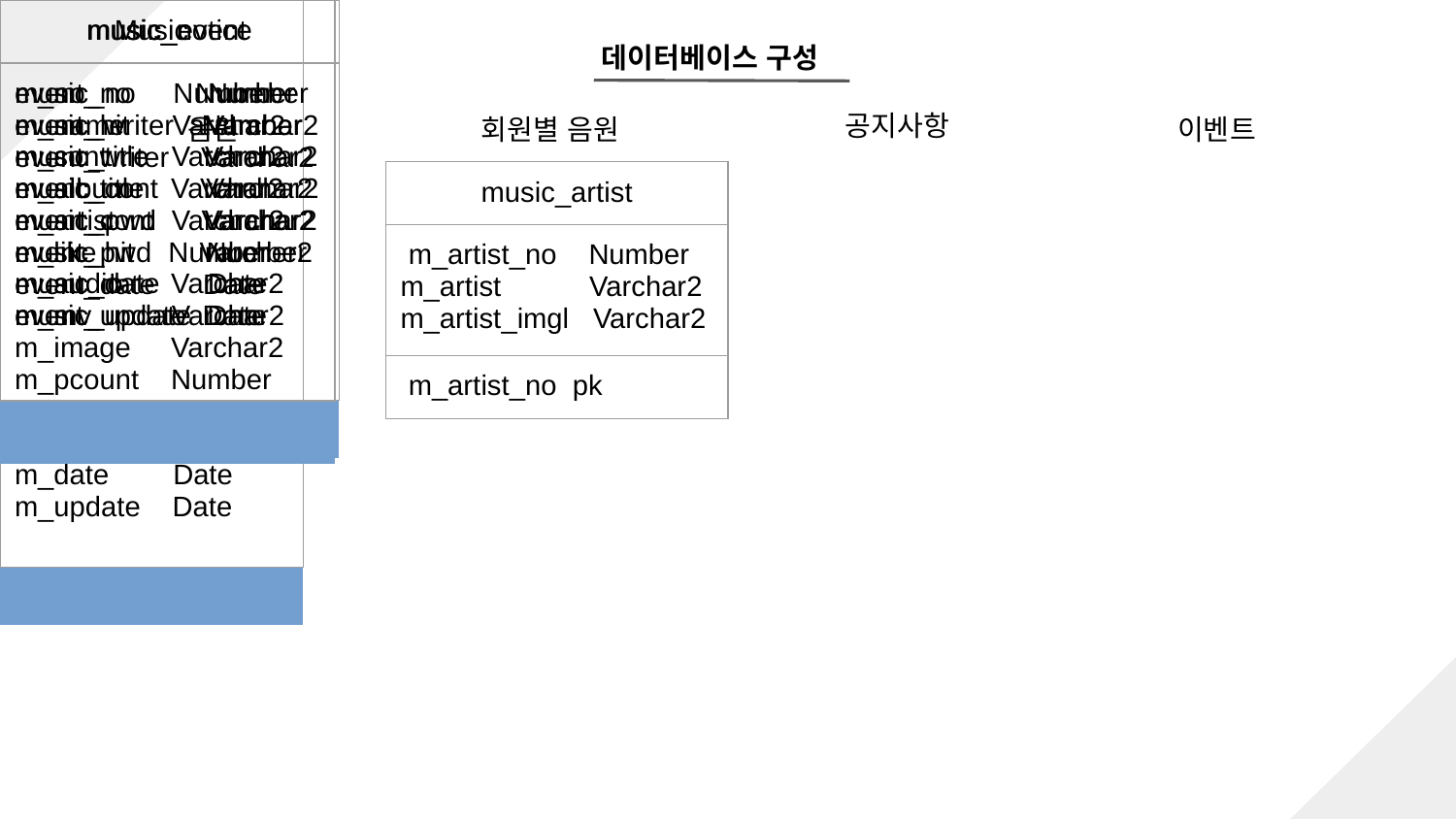

데이터베이스 구성
공지사항
이벤트
음원
회원별 음원
| music\_event |
| --- |
| event\_no Number event\_hit Number event\_writer Varchar2 event\_title Varchar2 event\_cont Varchar2 event\_pwd Varcher2 event\_date Date event\_update Date |
|  |
|  |
|  |
|  |
|  |
|  |
|  |
|  |
| event\_no pk |
| Music |
| --- |
| m\_no Number m\_name Varchar2 m\_cont Varchar2 m\_album Varchar2 m\_artist Varchar2 m\_like Number m\_audio Varchar2 m\_mv Varchar2 m\_image Varchar2 m\_pcount Number m\_ptime Number m\_lyrics Varchr2 m\_date Date m\_update Date |
|  |
|  |
|  |
|  |
|  |
|  |
|  |
|  |
| m\_no pk |
| music\_artist |
| --- |
| m\_artist\_no Number m\_artist Varchar2 m\_artist\_imgl Varchar2 |
| m\_artist\_no pk |
| music\_notice |
| --- |
| music\_no Number music\_writer Varchar2 music\_title Varchar2 music\_cont Varchar2 music\_pwd Varchar2 music\_hit Number music\_date Date music\_update Date |
|  |
|  |
|  |
|  |
|  |
|  |
|  |
|  |
| music\_no pk |